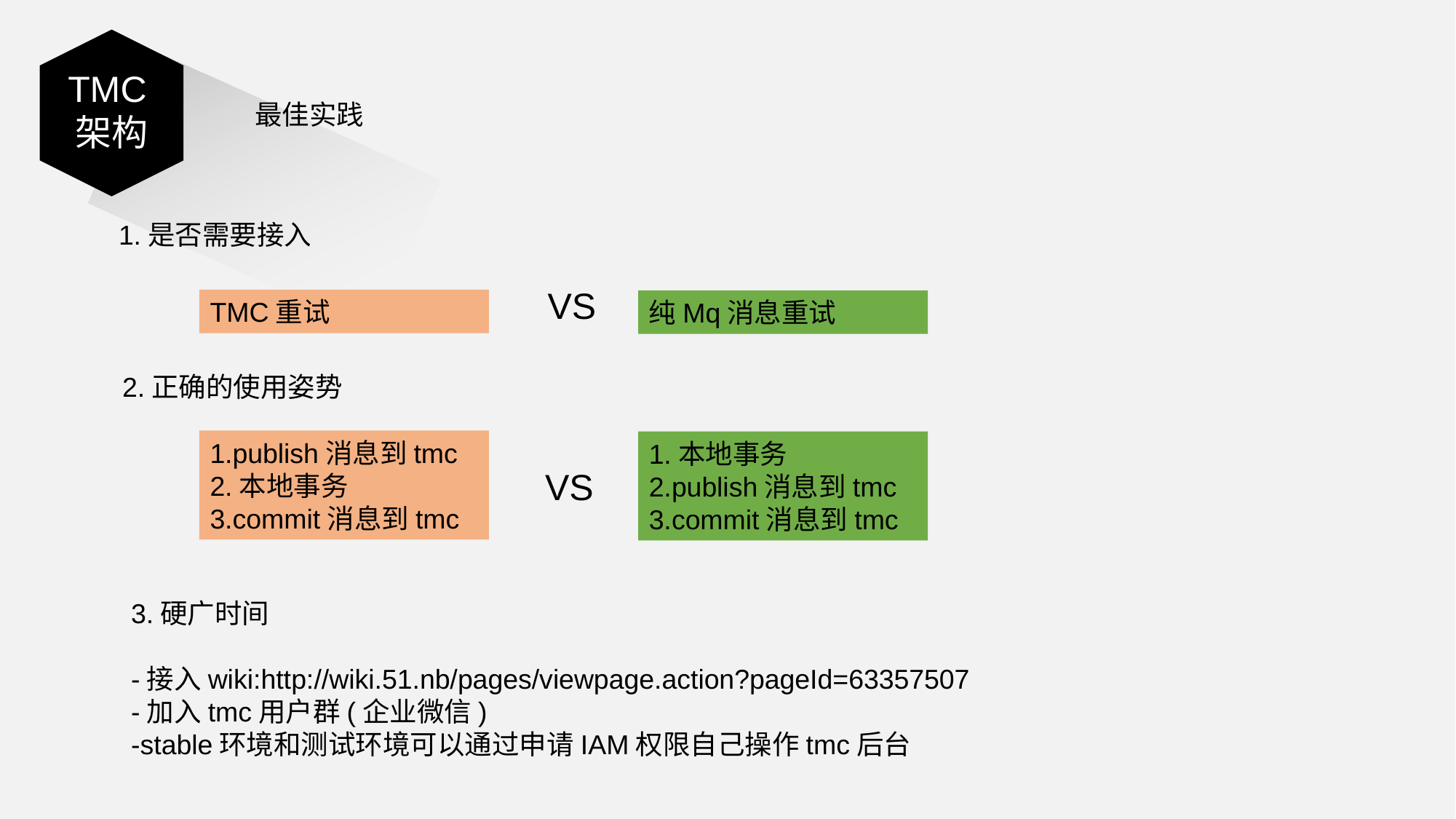

TMC架构
TMC架构
最佳实践
1.是否需要接入

VS
TMC重试
纯Mq消息重试
2.正确的使用姿势
1.publish消息到tmc
2.本地事务
3.commit消息到tmc
1.本地事务
2.publish消息到tmc
3.commit消息到tmc
VS
3.硬广时间

-接入wiki:http://wiki.51.nb/pages/viewpage.action?pageId=63357507
-加入tmc用户群(企业微信)
-stable环境和测试环境可以通过申请IAM权限自己操作tmc后台